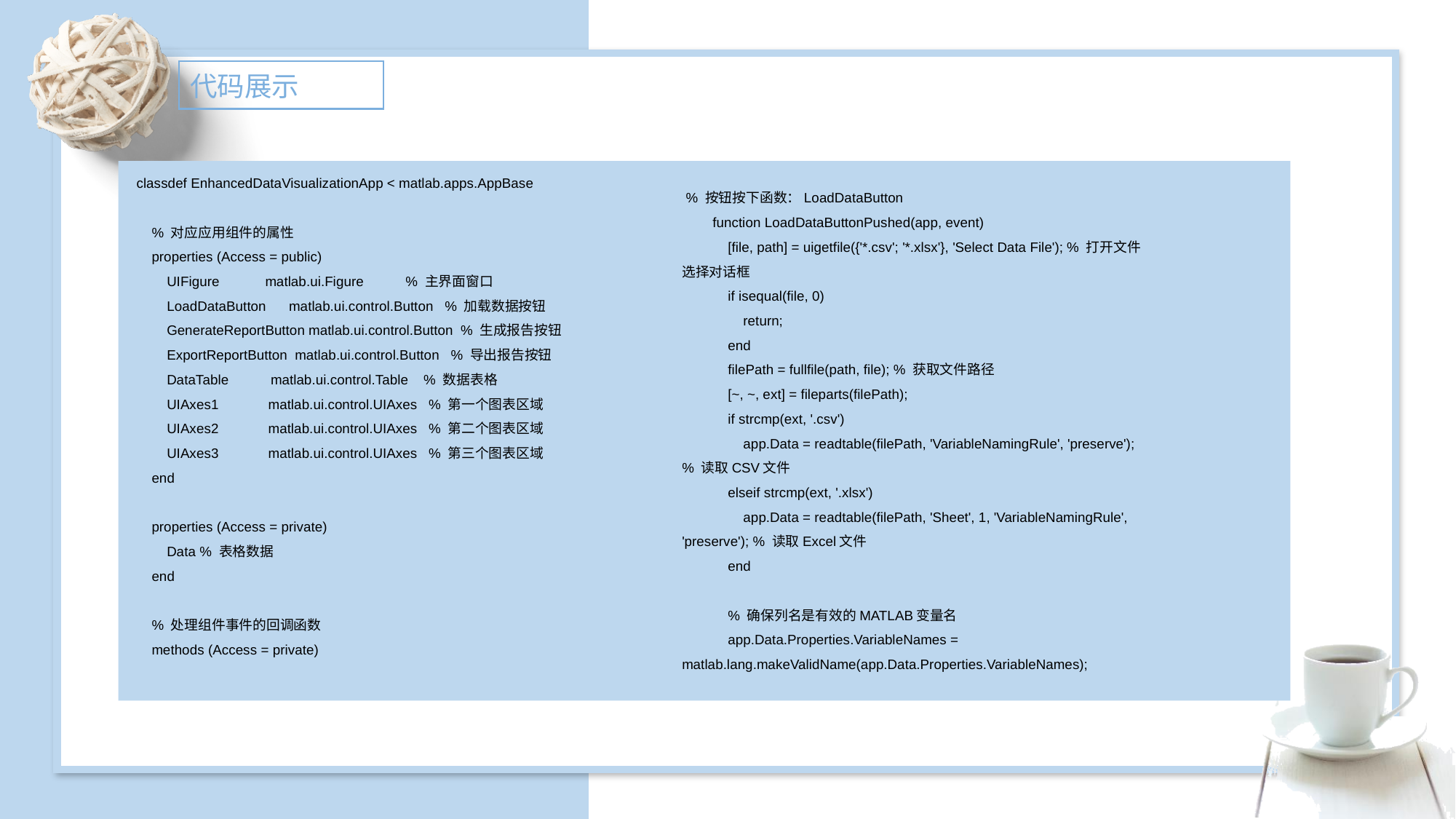

代码展示

classdef EnhancedDataVisualizationApp < matlab.apps.AppBase

    % 对应应用组件的属性
    properties (Access = public)
        UIFigure            matlab.ui.Figure           % 主界面窗口
        LoadDataButton      matlab.ui.control.Button   % 加载数据按钮
        GenerateReportButton matlab.ui.control.Button  % 生成报告按钮
        ExportReportButton  matlab.ui.control.Button   % 导出报告按钮
        DataTable           matlab.ui.control.Table    % 数据表格
        UIAxes1             matlab.ui.control.UIAxes   % 第一个图表区域
        UIAxes2             matlab.ui.control.UIAxes   % 第二个图表区域
        UIAxes3             matlab.ui.control.UIAxes   % 第三个图表区域
    end

    properties (Access = private)
        Data % 表格数据
    end

    % 处理组件事件的回调函数
    methods (Access = private)

 % 按钮按下函数：LoadDataButton
        function LoadDataButtonPushed(app, event)
            [file, path] = uigetfile({'*.csv'; '*.xlsx'}, 'Select Data File'); % 打开文件选择对话框
            if isequal(file, 0)
                return;
            end
            filePath = fullfile(path, file); % 获取文件路径
            [~, ~, ext] = fileparts(filePath);
            if strcmp(ext, '.csv')
                app.Data = readtable(filePath, 'VariableNamingRule', 'preserve'); % 读取CSV文件
            elseif strcmp(ext, '.xlsx')
                app.Data = readtable(filePath, 'Sheet', 1, 'VariableNamingRule', 'preserve'); % 读取Excel文件
            end

            % 确保列名是有效的MATLAB变量名
            app.Data.Properties.VariableNames = matlab.lang.makeValidName(app.Data.Properties.VariableNames);